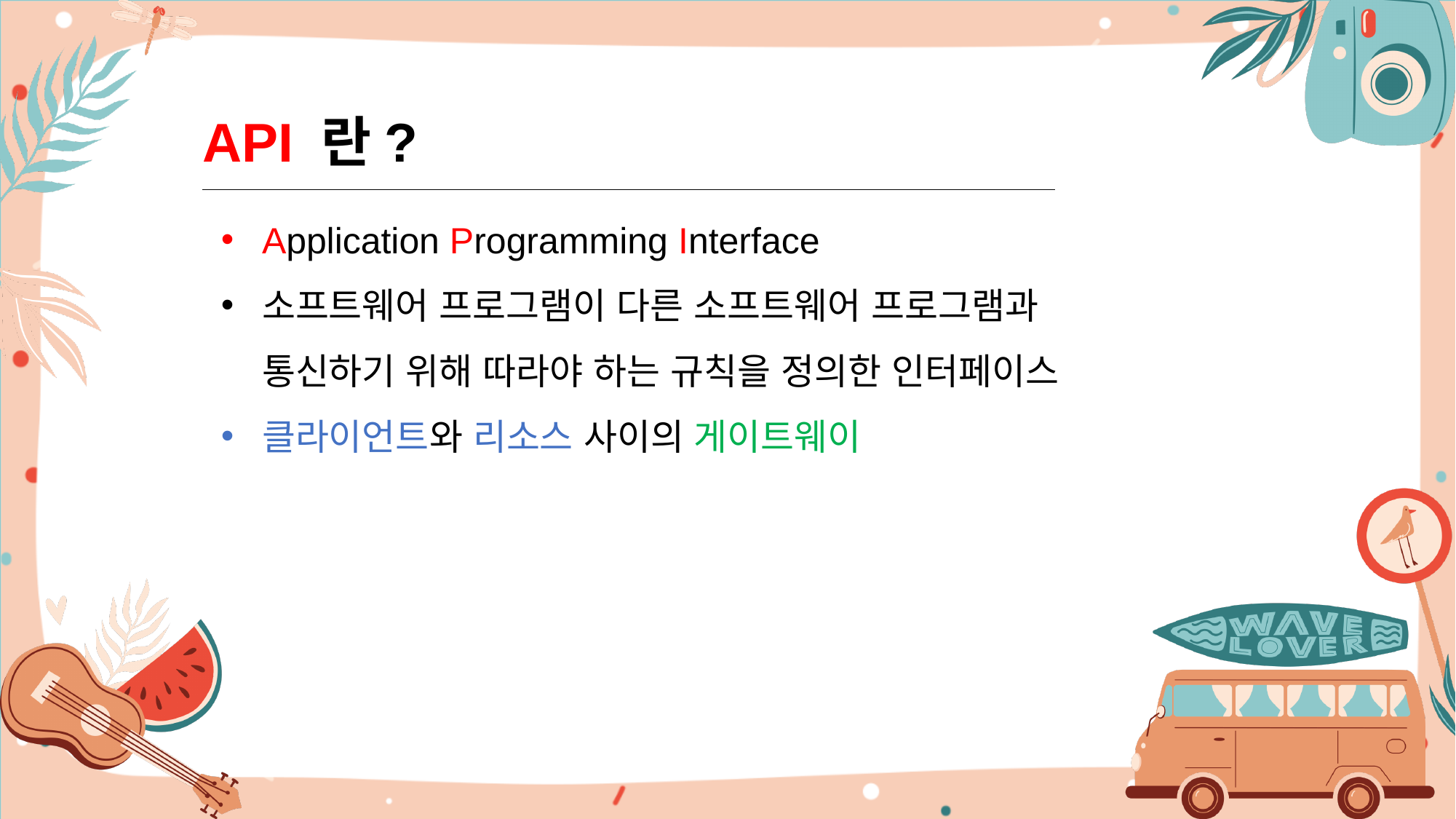

API 란?
Application Programming Interface
소프트웨어 프로그램이 다른 소프트웨어 프로그램과
통신하기 위해 따라야 하는 규칙을 정의한 인터페이스
클라이언트와 리소스 사이의 게이트웨이